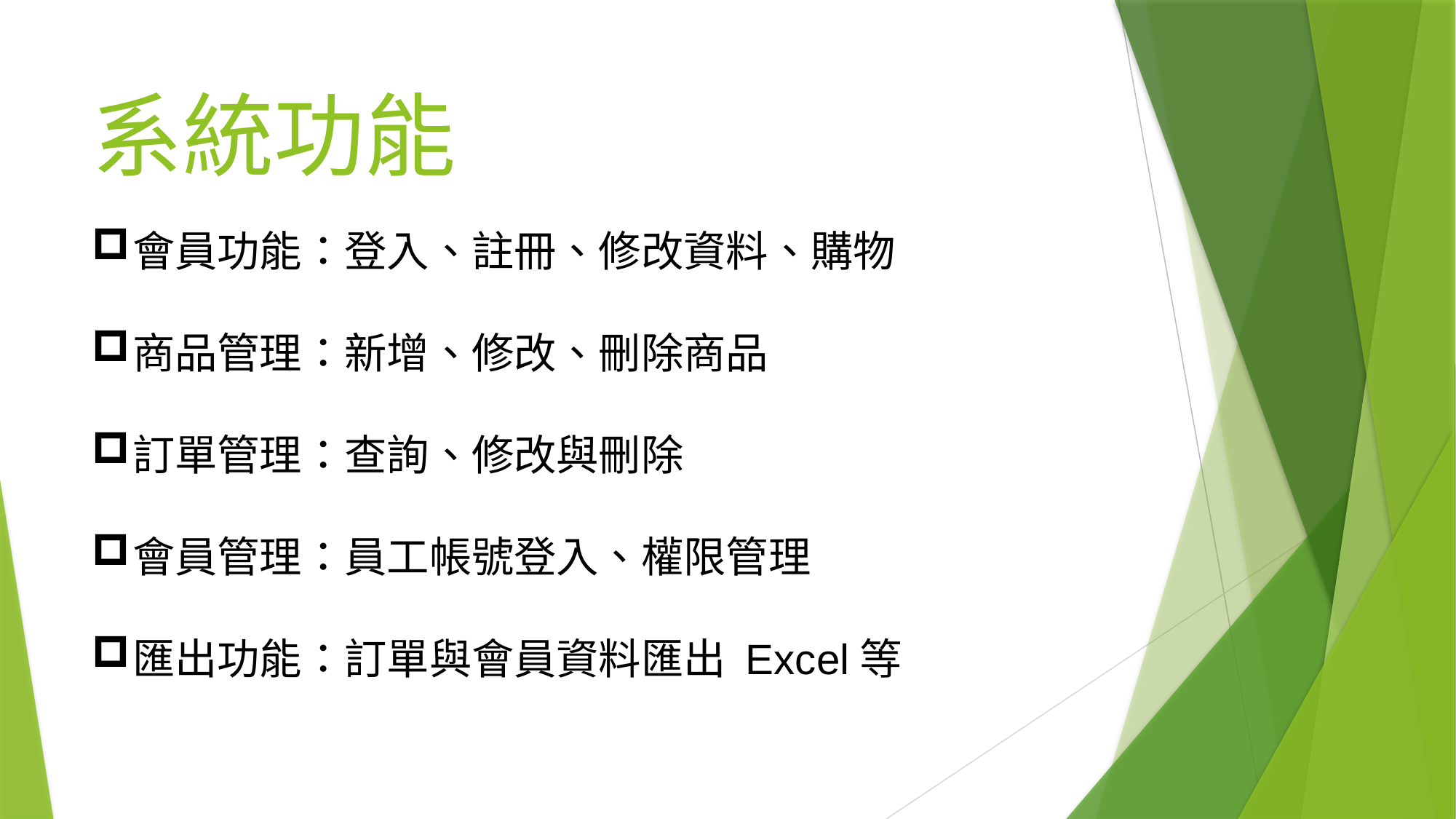

# 系統功能
會員功能：登入、註冊、修改資料、購物

商品管理：新增、修改、刪除商品

訂單管理：查詢、修改與刪除

會員管理：員工帳號登入、權限管理

匯出功能：訂單與會員資料匯出 Excel等